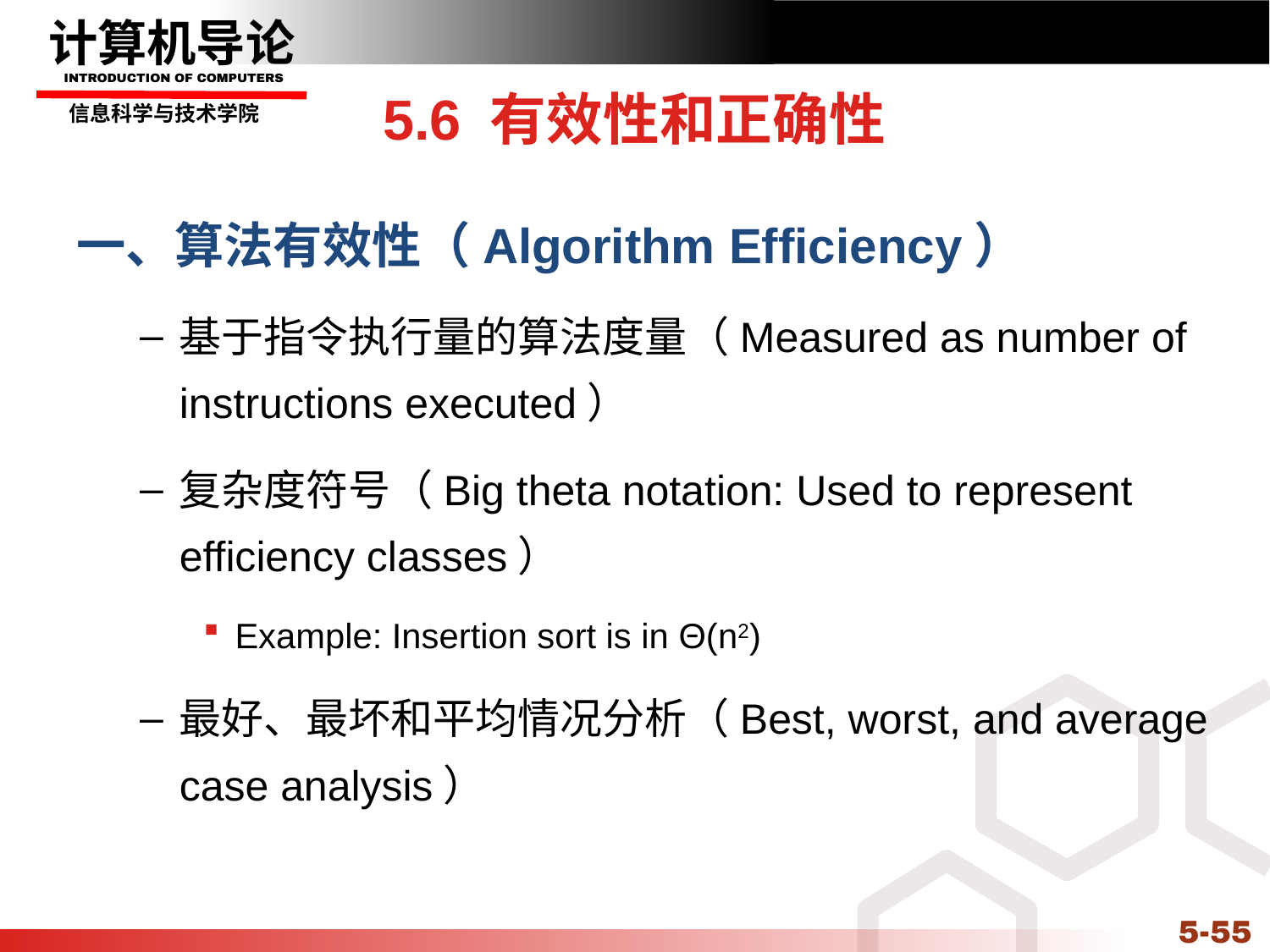

# 5.6 有效性和正确性
一、算法有效性（Algorithm Efficiency）
基于指令执行量的算法度量（Measured as number of instructions executed）
复杂度符号（Big theta notation: Used to represent efficiency classes）
Example: Insertion sort is in Θ(n2)
最好、最坏和平均情况分析（Best, worst, and average case analysis）
5-55